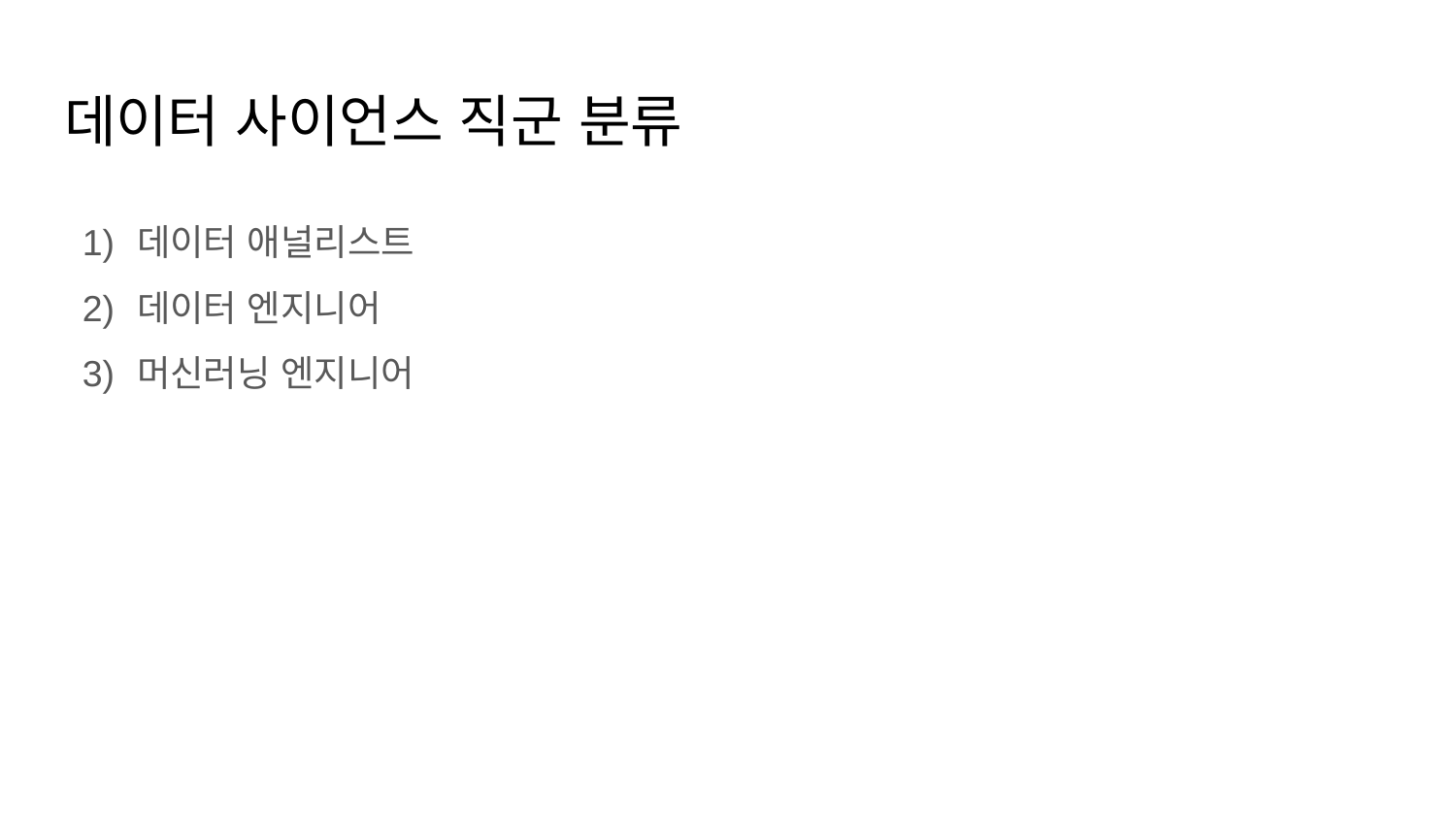

# 데이터 사이언스 직군 분류
데이터 애널리스트
데이터 엔지니어
머신러닝 엔지니어